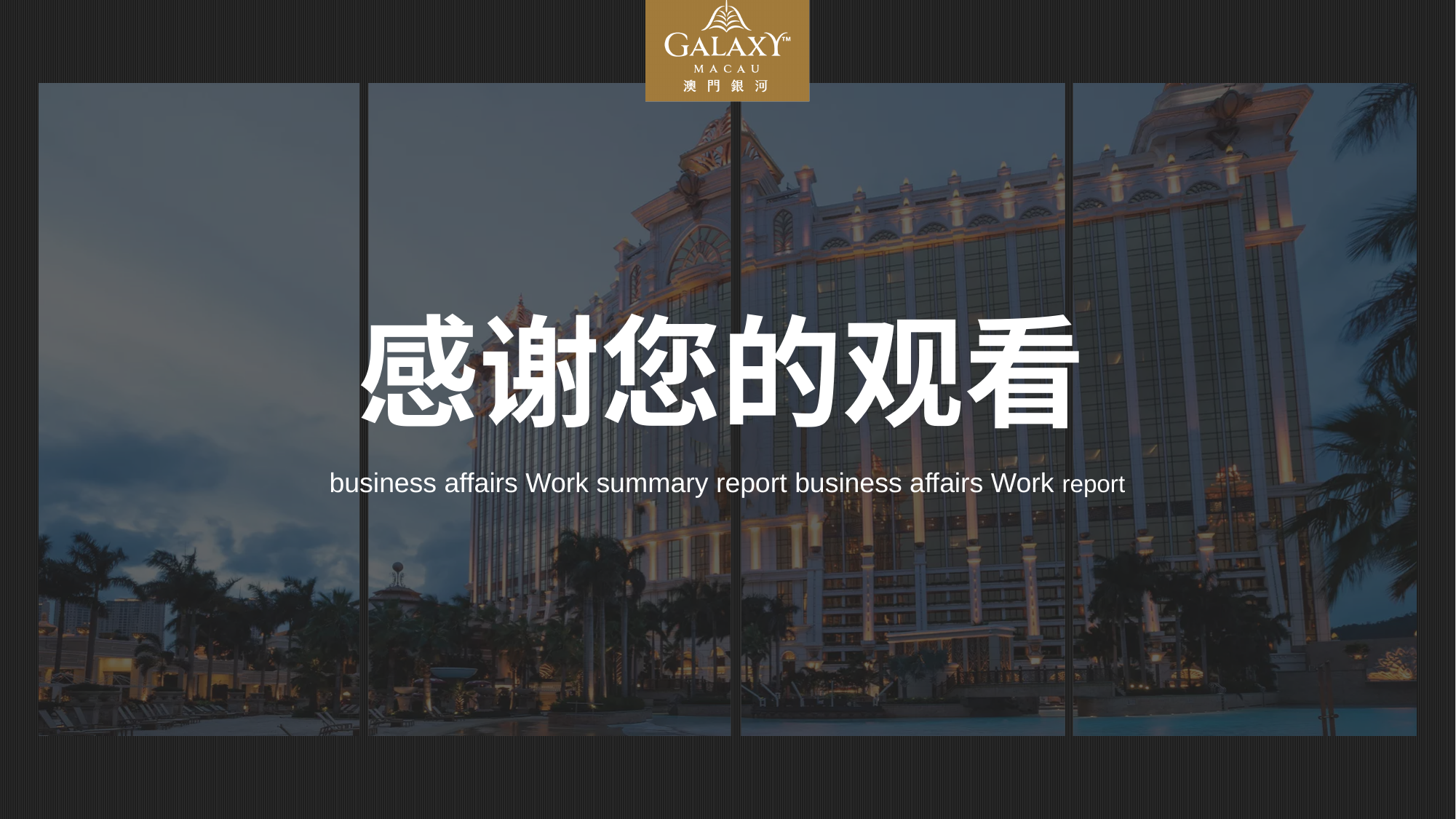

感谢您的观看
business affairs Work summary report business affairs Work report